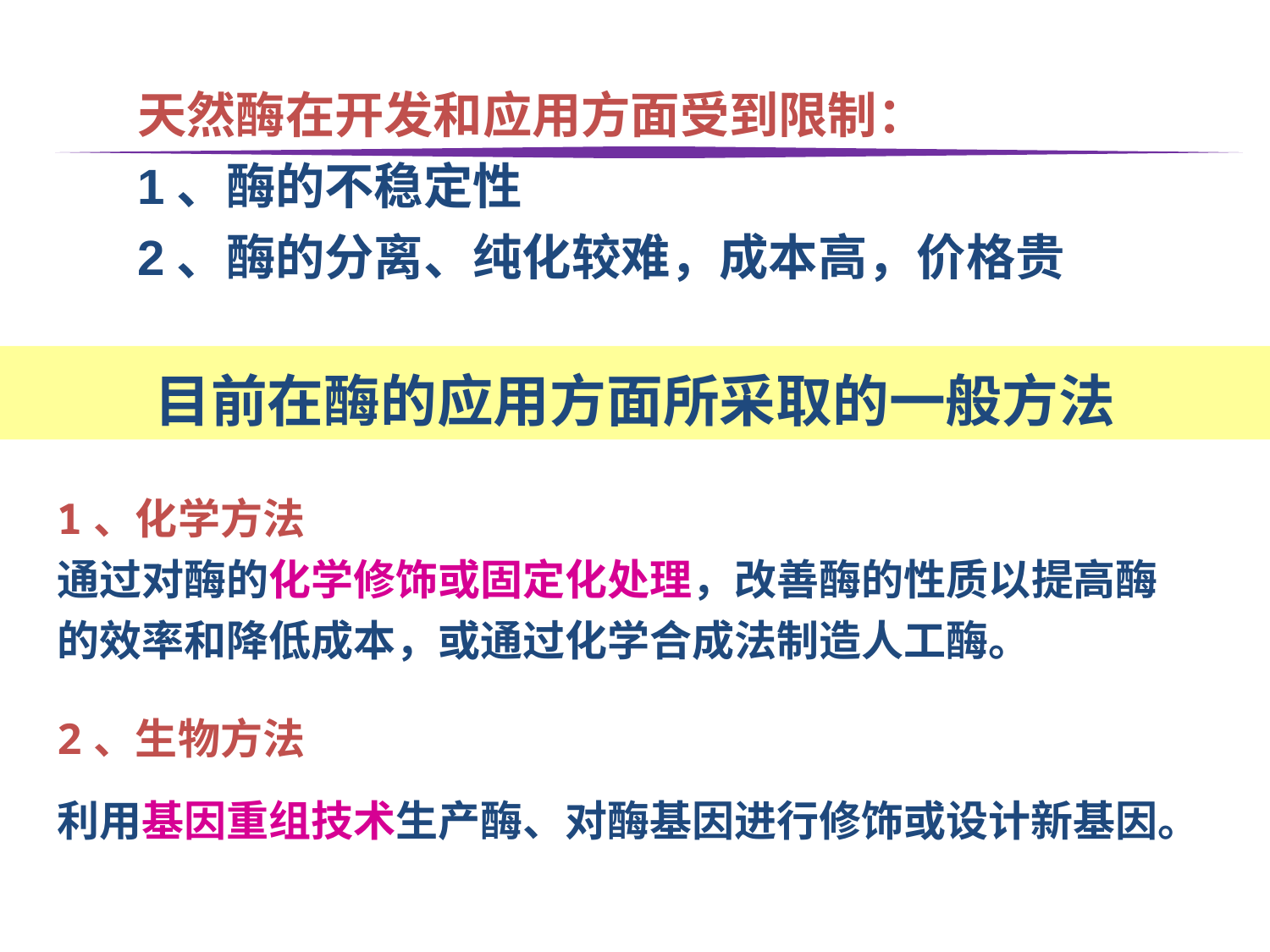

天然酶在开发和应用方面受到限制：
1、酶的不稳定性
2、酶的分离、纯化较难，成本高，价格贵
目前在酶的应用方面所采取的一般方法
1、化学方法
通过对酶的化学修饰或固定化处理，改善酶的性质以提高酶的效率和降低成本，或通过化学合成法制造人工酶。
2、生物方法
利用基因重组技术生产酶、对酶基因进行修饰或设计新基因。